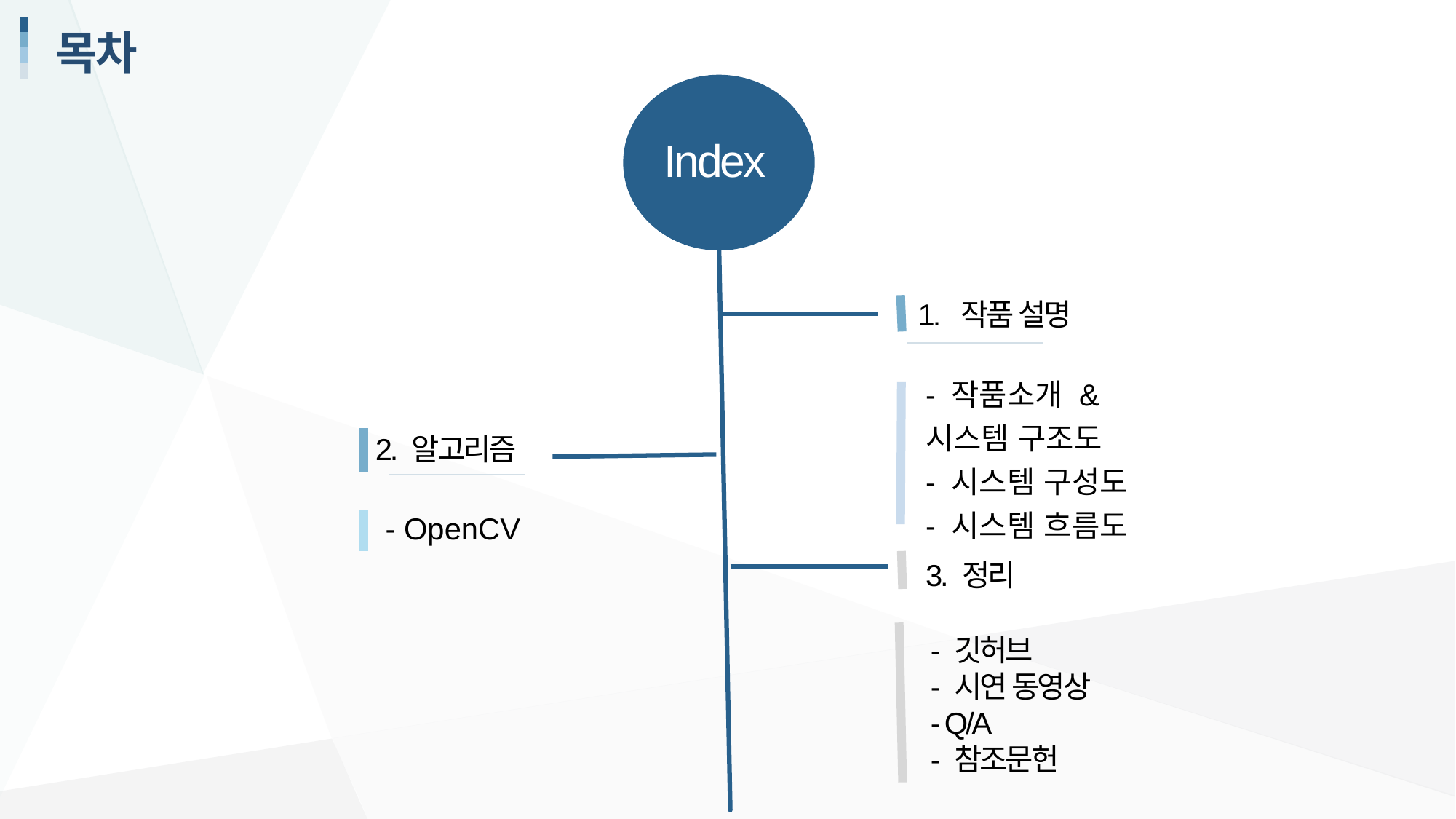

목차

Index
1.  작품 설명
- 작품소개 &
시스템 구조도
- 시스템 구성도
- 시스템 흐름도
2. 알고리즘
- OpenCV
3. 정리
- 깃허브
- 시연 동영상
- Q/A
- 참조문헌